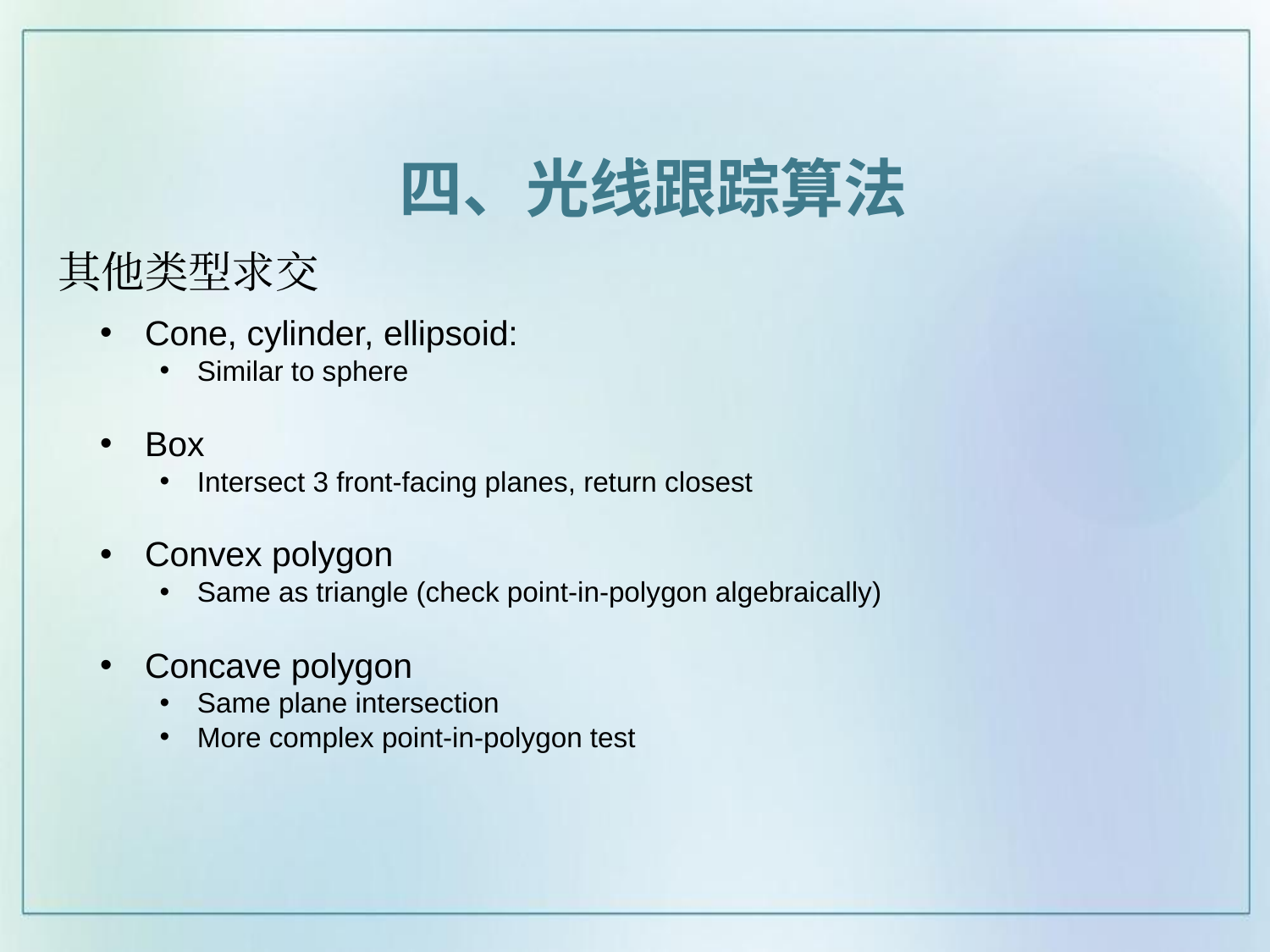

四、光线跟踪算法
# 其他类型求交
Cone, cylinder, ellipsoid:
Similar to sphere
Box
Intersect 3 front-facing planes, return closest
Convex polygon
Same as triangle (check point-in-polygon algebraically)
Concave polygon
Same plane intersection
More complex point-in-polygon test